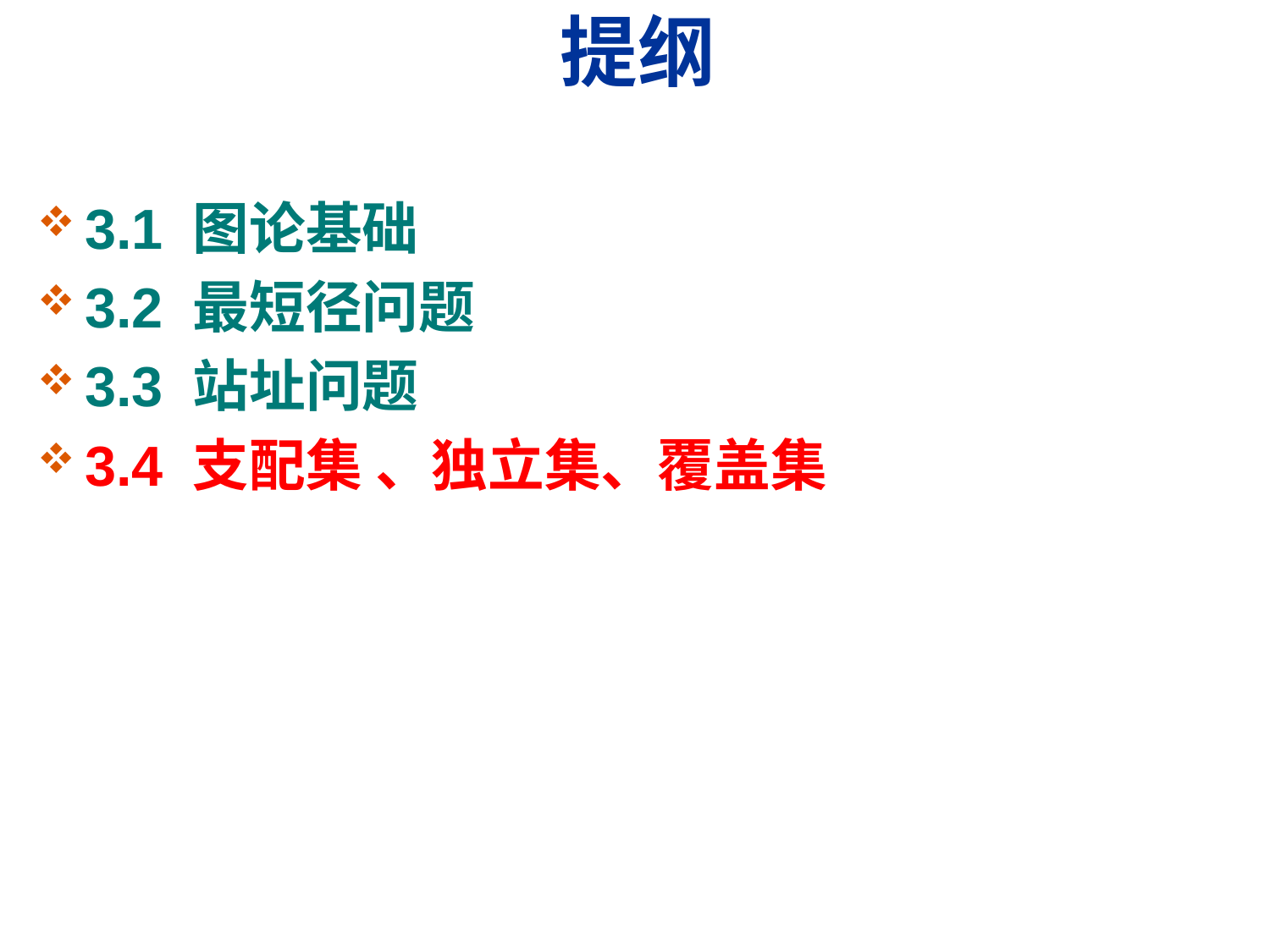

# 提纲
3.1 图论基础
3.2 最短径问题
3.3 站址问题
3.4 支配集 、独立集、覆盖集